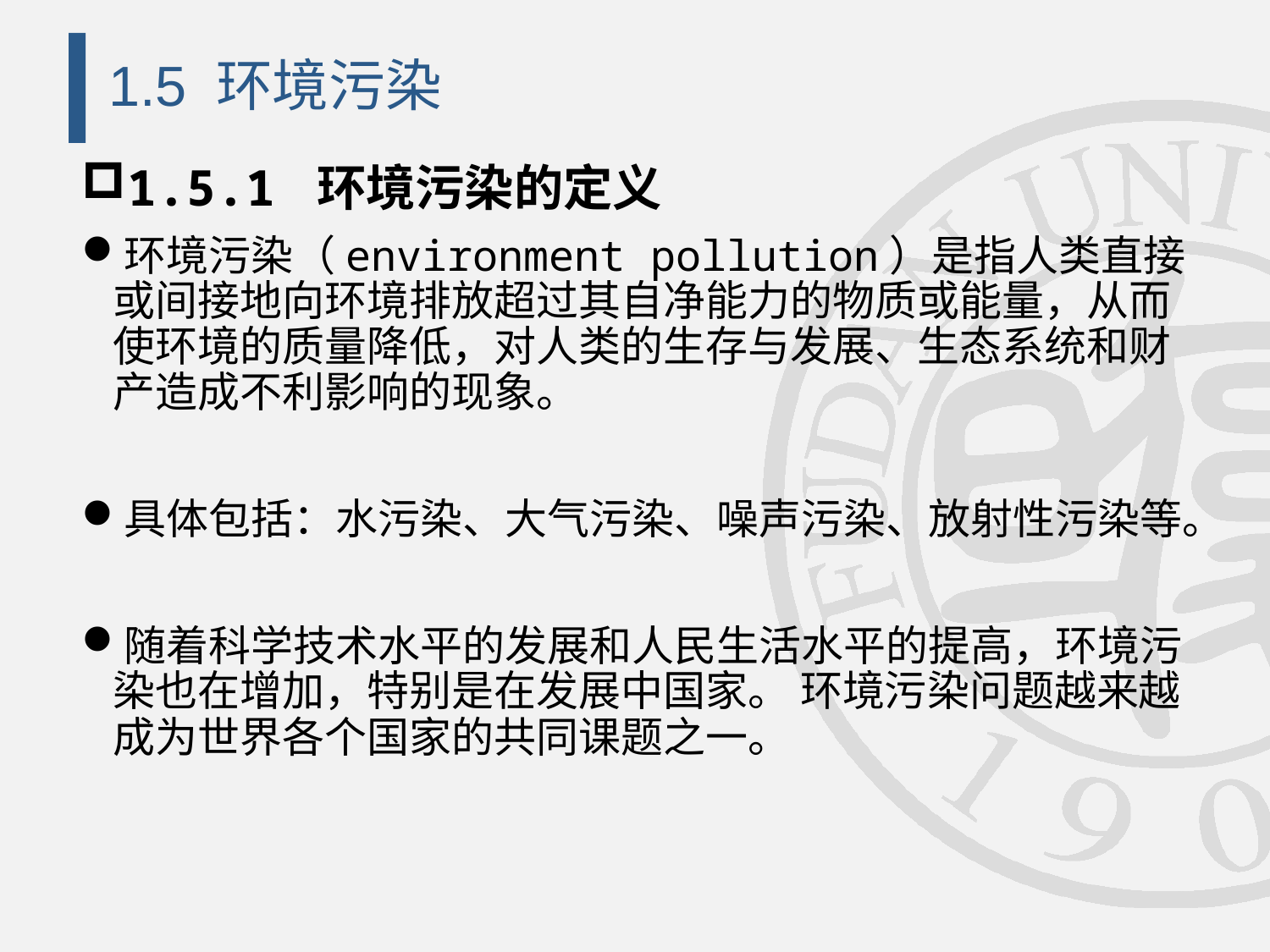

# 1.5 环境污染
1.5.1 环境污染的定义
环境污染（environment pollution）是指人类直接或间接地向环境排放超过其自净能力的物质或能量，从而使环境的质量降低，对人类的生存与发展、生态系统和财产造成不利影响的现象。

具体包括：水污染、大气污染、噪声污染、放射性污染等。

随着科学技术水平的发展和人民生活水平的提高，环境污染也在增加，特别是在发展中国家。 环境污染问题越来越成为世界各个国家的共同课题之一。